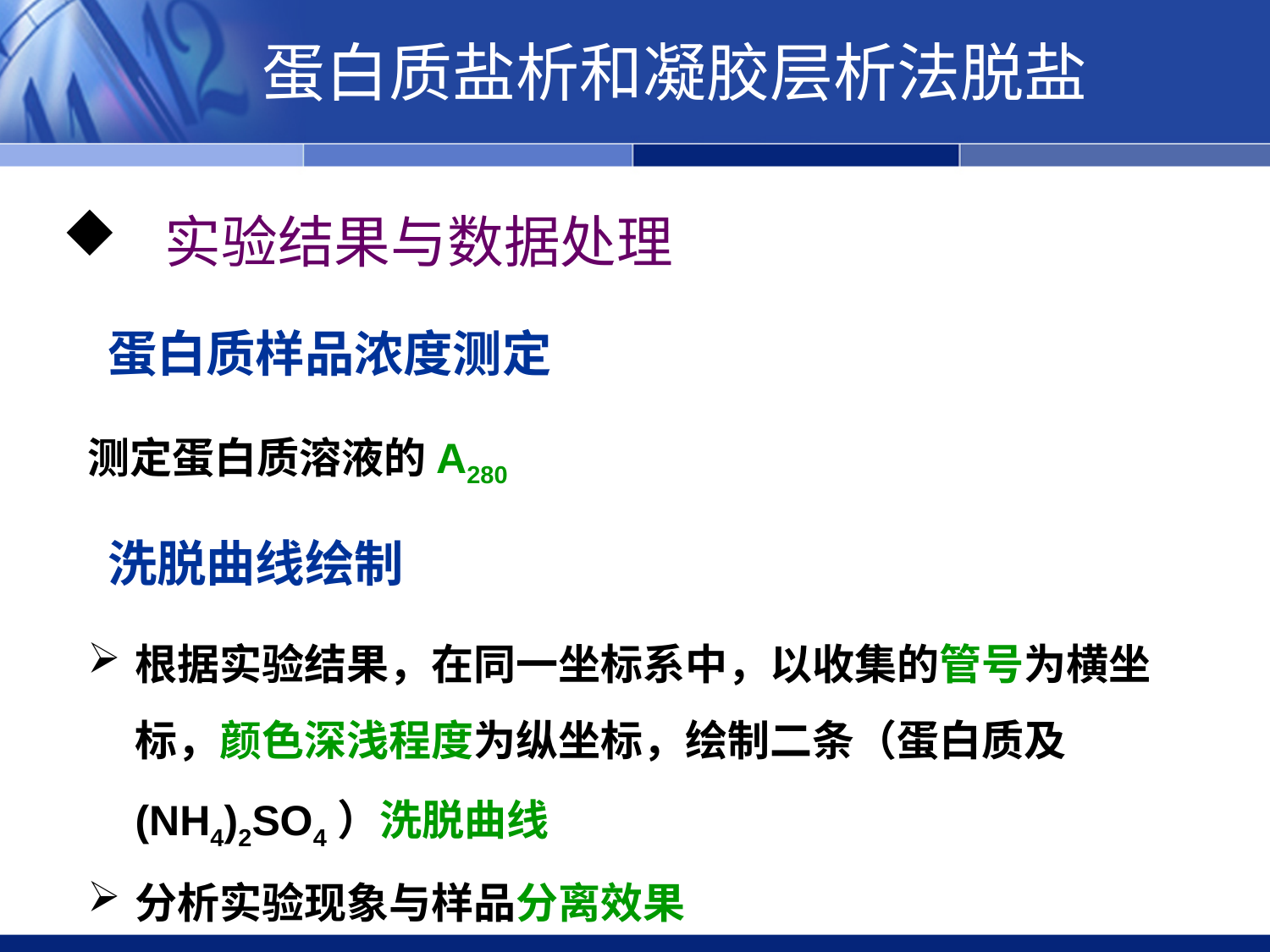

蛋白质盐析和凝胶层析法脱盐
  实验结果与数据处理
蛋白质样品浓度测定
测定蛋白质溶液的A280
洗脱曲线绘制
根据实验结果，在同一坐标系中，以收集的管号为横坐标，颜色深浅程度为纵坐标，绘制二条（蛋白质及(NH4)2SO4）洗脱曲线
分析实验现象与样品分离效果